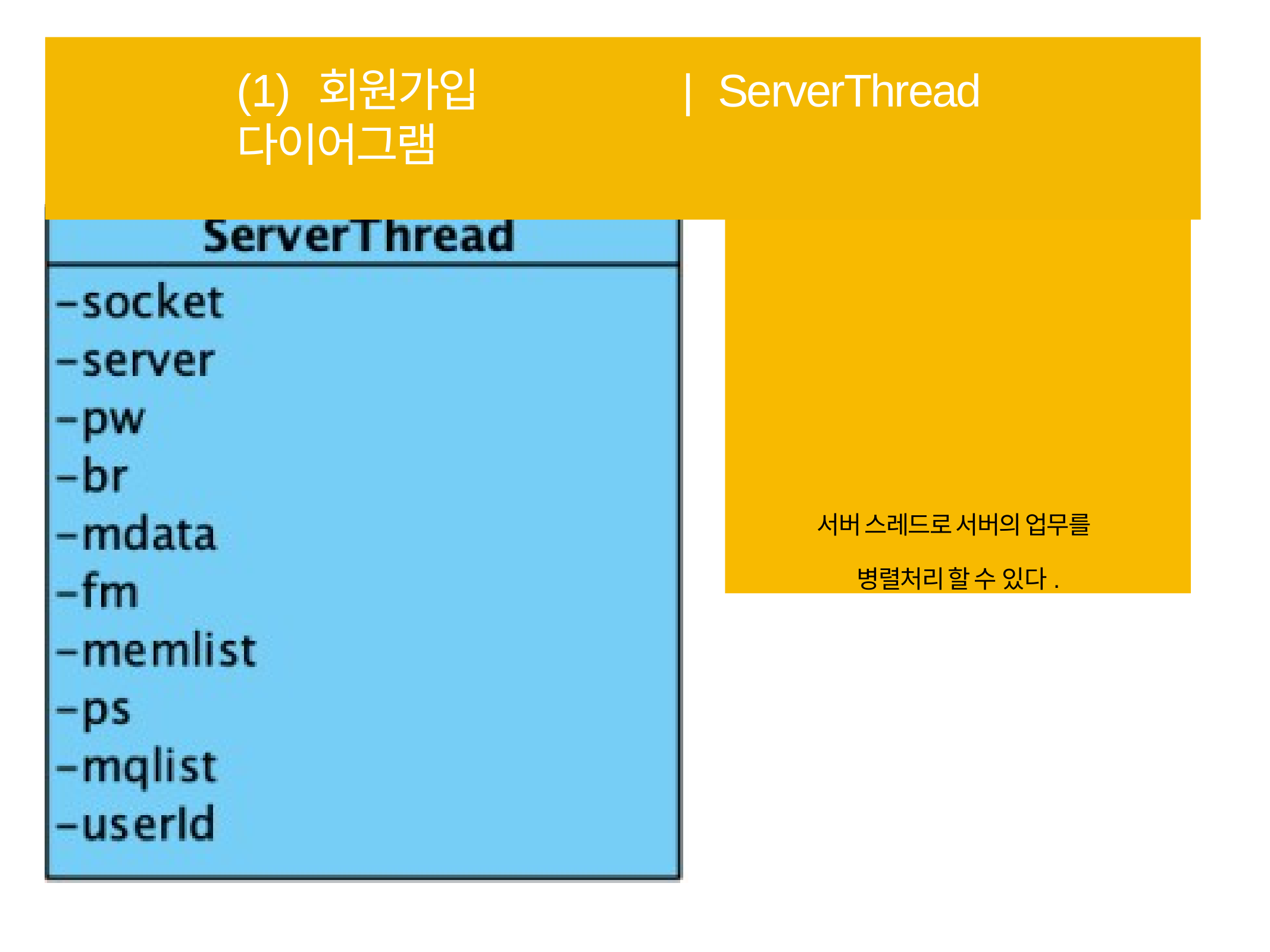

# (1) 회원가입	| ServerThread 다이어그램

서버 스레드로 서버의 업무를  병렬처리 할 수 있다.